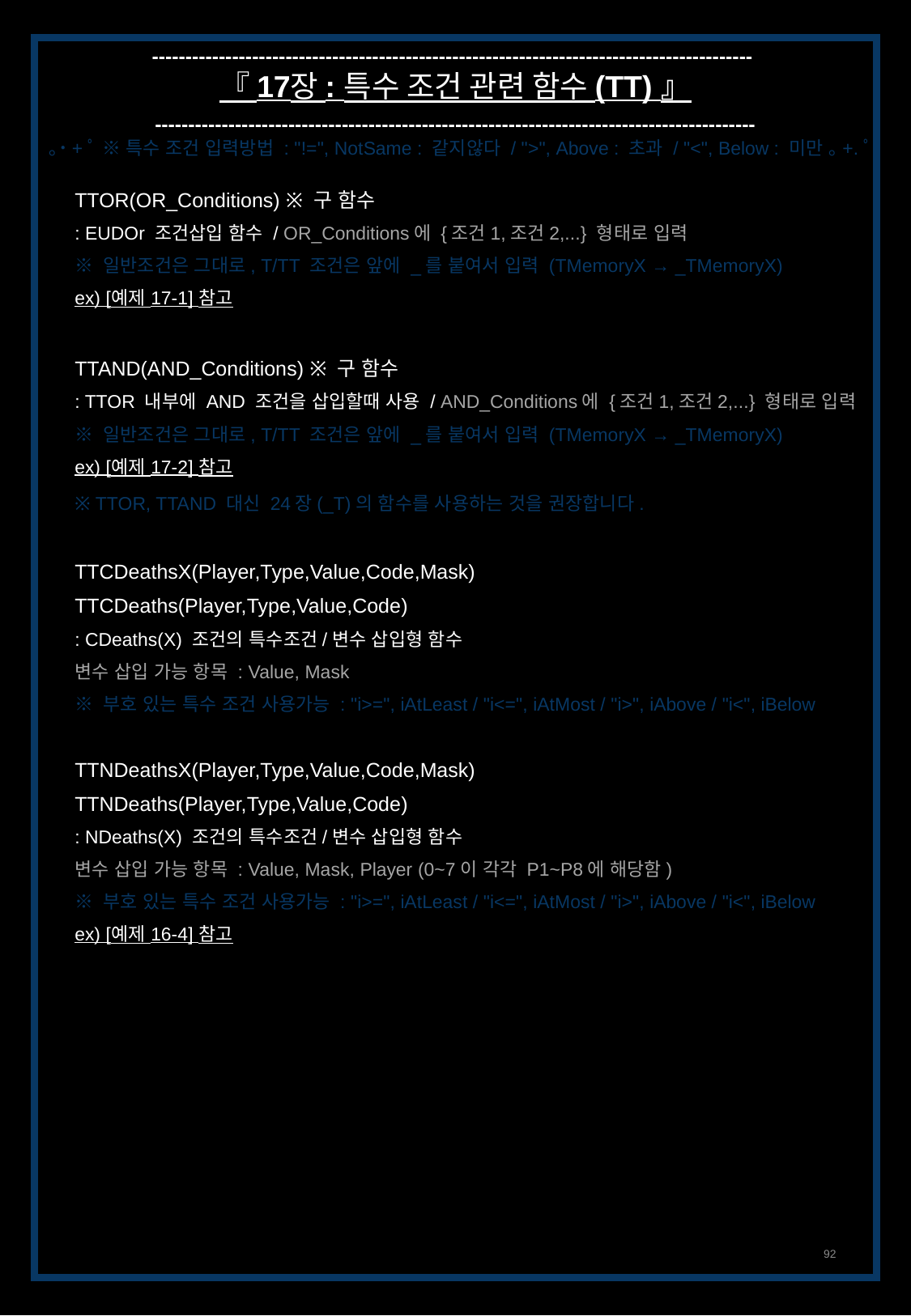

------------------------------------------------------------------------------------------
『 17장 : 특수 조건 관련 함수 (TT) 』
------------------------------------------------------------------------------------------

｡˙+ﾟ ※ 특수 조건 입력방법 : "!=", NotSame : 같지않다 / ">", Above : 초과 / "<", Below : 미만 ｡+.ﾟ
TTOR(OR_Conditions) ※ 구 함수
: EUDOr 조건삽입 함수 / OR_Conditions에 {조건1,조건2,...} 형태로 입력
※ 일반조건은 그대로, T/TT 조건은 앞에 _를 붙여서 입력 (TMemoryX → _TMemoryX)
ex) [예제 17-1] 참고

TTAND(AND_Conditions) ※ 구 함수
: TTOR 내부에 AND 조건을 삽입할때 사용 / AND_Conditions에 {조건1,조건2,...} 형태로 입력
※ 일반조건은 그대로, T/TT 조건은 앞에 _를 붙여서 입력 (TMemoryX → _TMemoryX)
ex) [예제 17-2] 참고
※ TTOR, TTAND 대신 24장(_T)의 함수를 사용하는 것을 권장합니다.

TTCDeathsX(Player,Type,Value,Code,Mask)
TTCDeaths(Player,Type,Value,Code)
: CDeaths(X) 조건의 특수조건/변수 삽입형 함수
변수 삽입 가능 항목 : Value, Mask
※ 부호 있는 특수 조건 사용가능 : "i>=", iAtLeast / "i<=", iAtMost / "i>", iAbove / "i<", iBelow

TTNDeathsX(Player,Type,Value,Code,Mask)
TTNDeaths(Player,Type,Value,Code)
: NDeaths(X) 조건의 특수조건/변수 삽입형 함수
변수 삽입 가능 항목 : Value, Mask, Player (0~7이 각각 P1~P8에 해당함)
※ 부호 있는 특수 조건 사용가능 : "i>=", iAtLeast / "i<=", iAtMost / "i>", iAbove / "i<", iBelow
ex) [예제 16-4] 참고
92